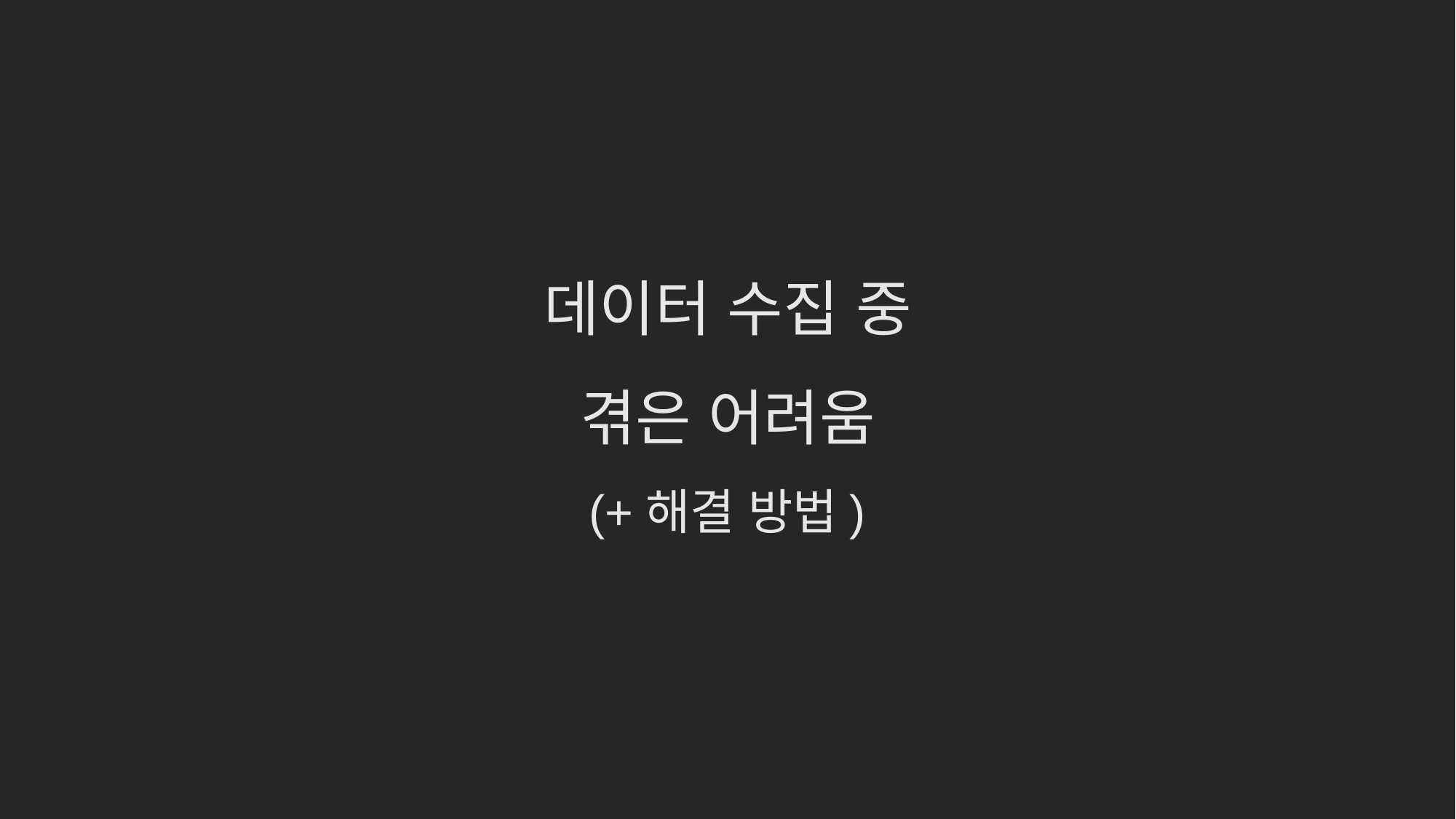

# 데이터 수집 중 겪은 어려움 (+해결 방법)